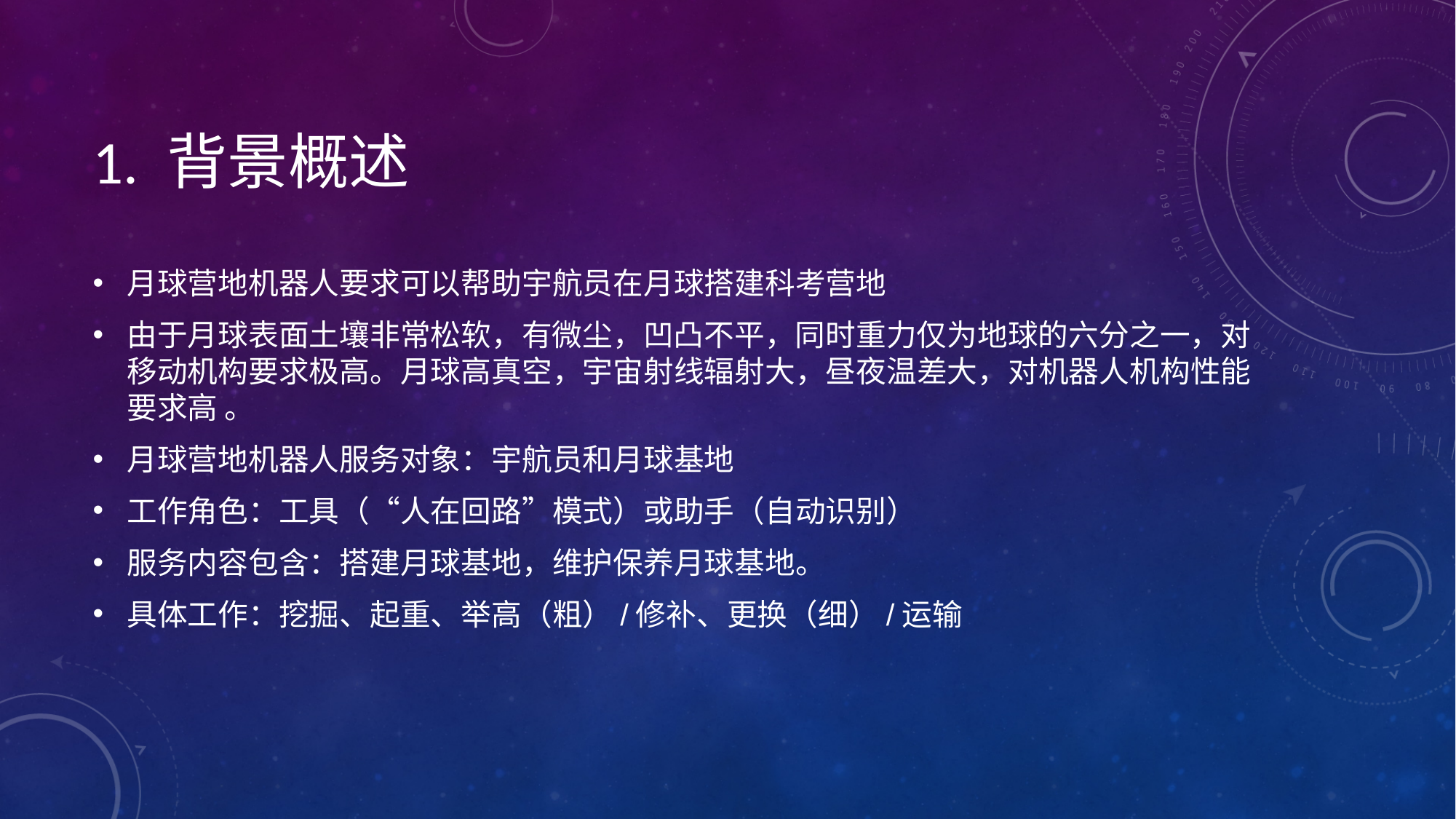

# 1. 背景概述
月球营地机器人要求可以帮助宇航员在月球搭建科考营地
由于月球表面土壤非常松软，有微尘，凹凸不平，同时重力仅为地球的六分之一，对移动机构要求极高。月球高真空，宇宙射线辐射大，昼夜温差大，对机器人机构性能要求高 。
月球营地机器人服务对象：宇航员和月球基地
工作角色：工具（“人在回路”模式）或助手（自动识别）
服务内容包含：搭建月球基地，维护保养月球基地。
具体工作：挖掘、起重、举高（粗）/修补、更换（细）/运输